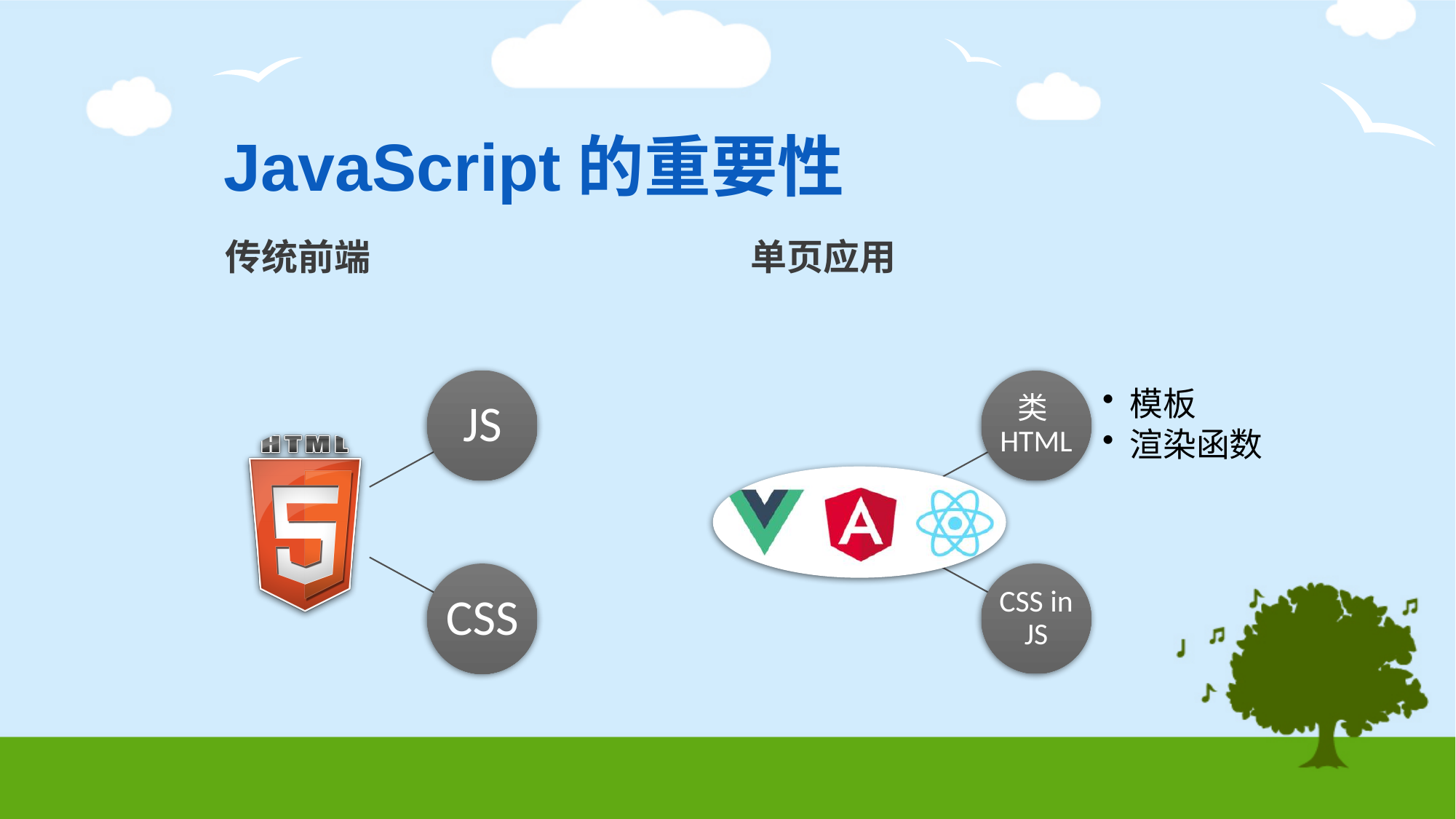

# JavaScript的重要性
传统前端
单页应用
JS

CSS

类HTML
模板
渲染函数
CSS in JS